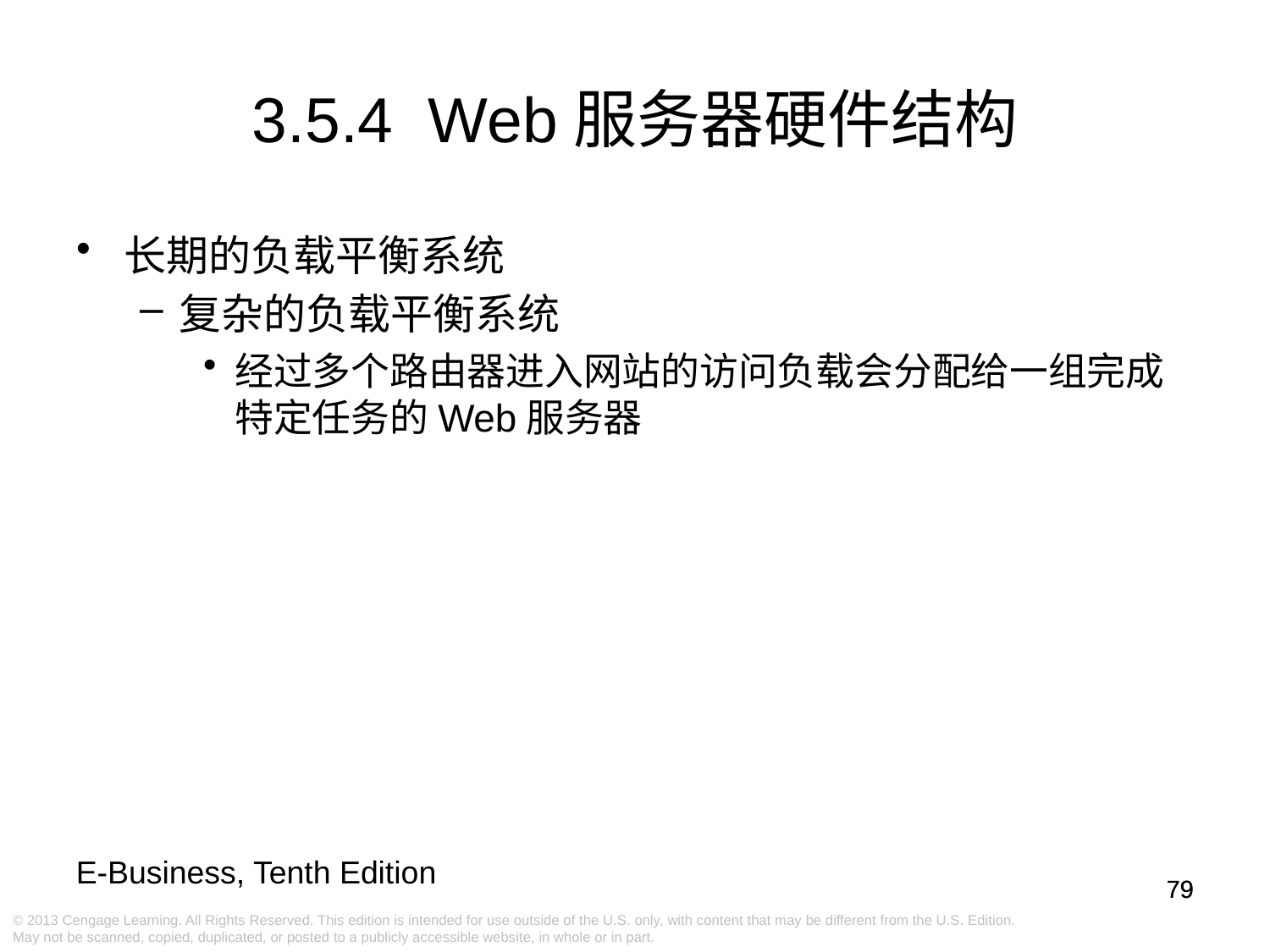

# 3.5.4  Web服务器硬件结构
长期的负载平衡系统
复杂的负载平衡系统
经过多个路由器进入网站的访问负载会分配给一组完成特定任务的Web服务器
79
79